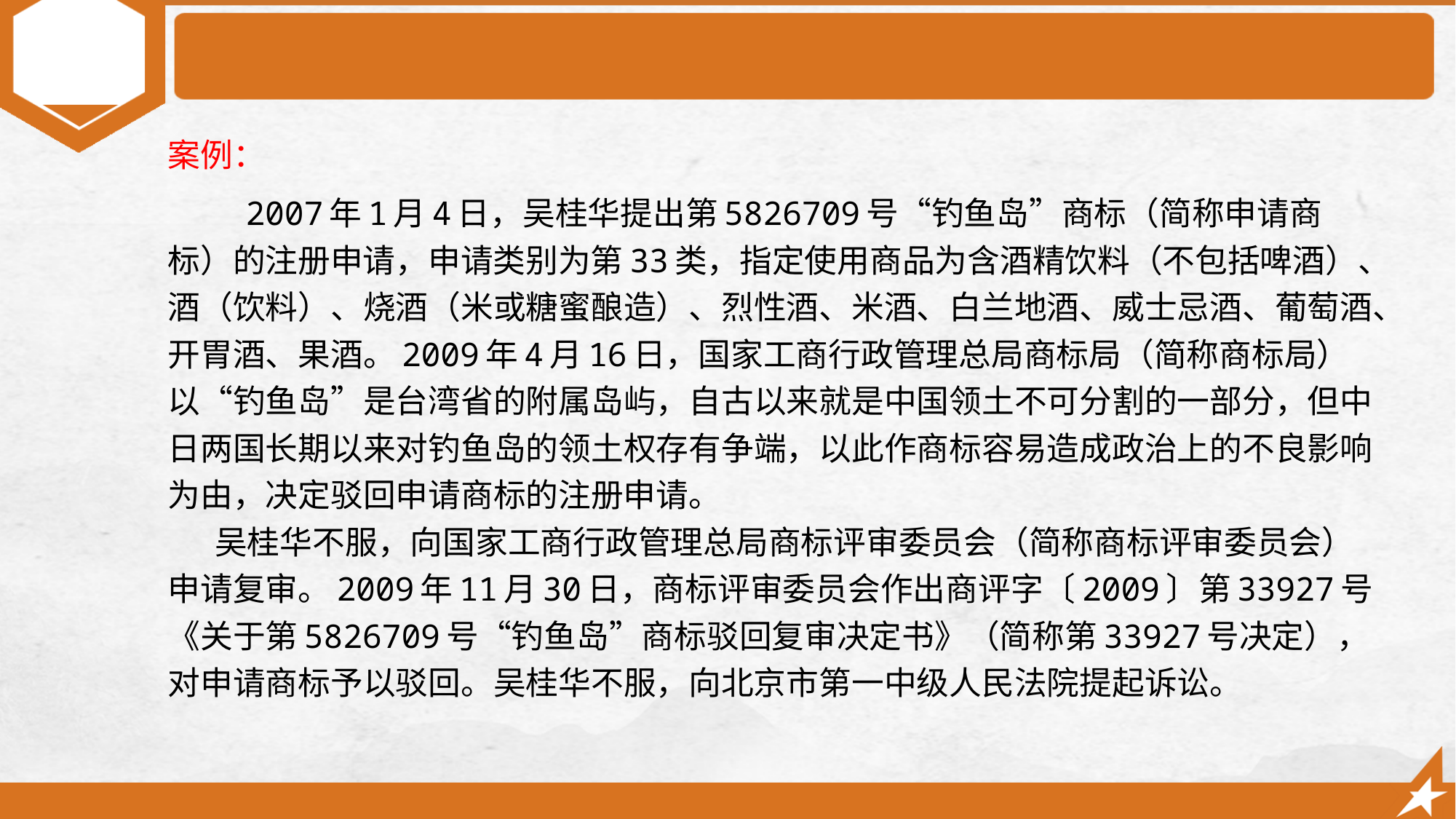

案例：
    2007年1月4日，吴桂华提出第5826709号“钓鱼岛”商标（简称申请商标）的注册申请，申请类别为第33类，指定使用商品为含酒精饮料（不包括啤酒）、酒（饮料）、烧酒（米或糖蜜酿造）、烈性酒、米酒、白兰地酒、威士忌酒、葡萄酒、开胃酒、果酒。2009年4月16日，国家工商行政管理总局商标局（简称商标局）以“钓鱼岛”是台湾省的附属岛屿，自古以来就是中国领土不可分割的一部分，但中日两国长期以来对钓鱼岛的领土权存有争端，以此作商标容易造成政治上的不良影响为由，决定驳回申请商标的注册申请。
　  吴桂华不服，向国家工商行政管理总局商标评审委员会（简称商标评审委员会）申请复审。2009年11月30日，商标评审委员会作出商评字〔2009〕第33927号《关于第5826709号“钓鱼岛”商标驳回复审决定书》（简称第33927号决定），对申请商标予以驳回。吴桂华不服，向北京市第一中级人民法院提起诉讼。